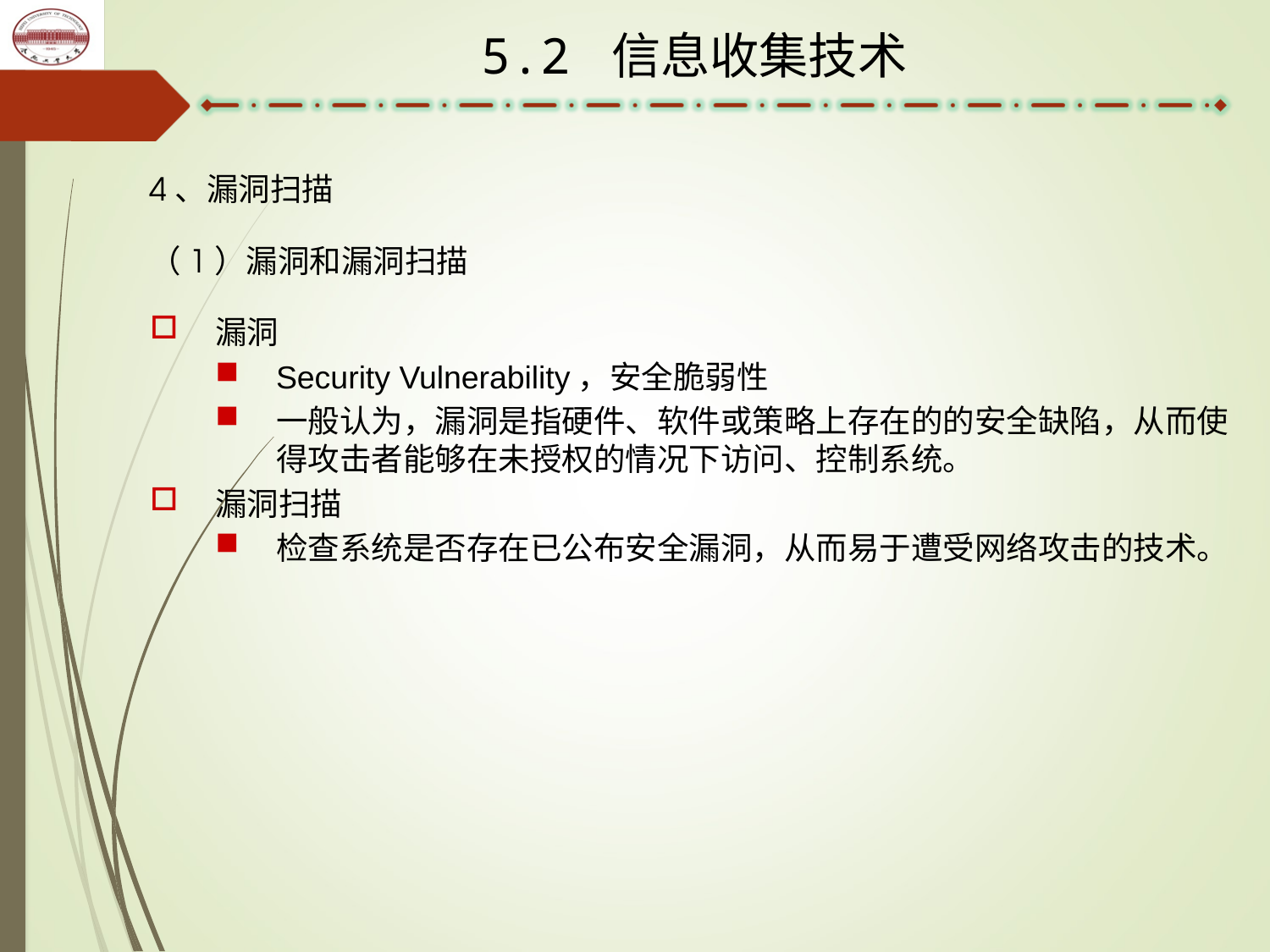

5.2 信息收集技术
4、漏洞扫描
（1）漏洞和漏洞扫描
漏洞
Security Vulnerability，安全脆弱性
一般认为，漏洞是指硬件、软件或策略上存在的的安全缺陷，从而使得攻击者能够在未授权的情况下访问、控制系统。
漏洞扫描
检查系统是否存在已公布安全漏洞，从而易于遭受网络攻击的技术。